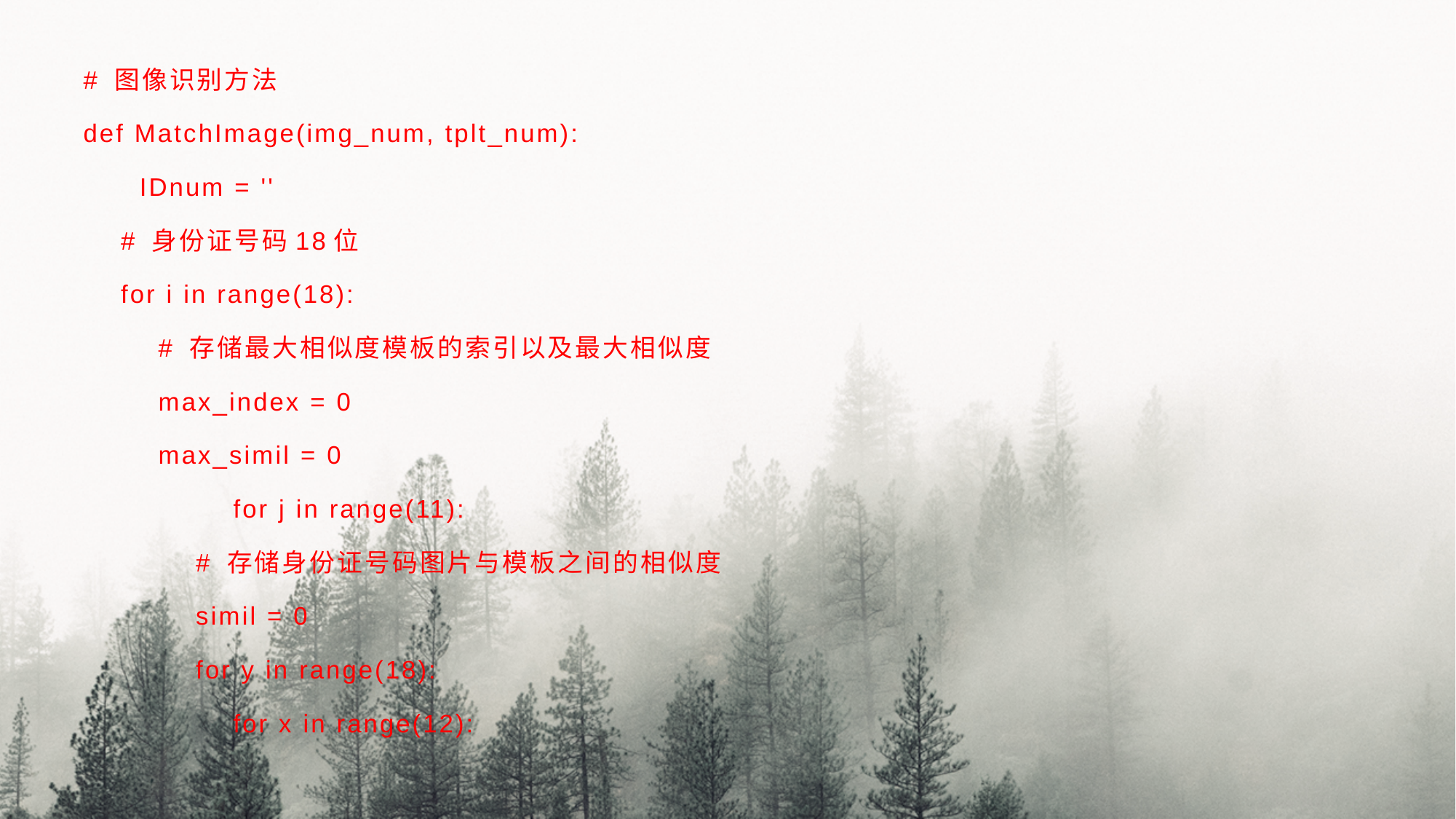

# 图像识别方法
def MatchImage(img_num, tplt_num):
      IDnum = ''
    # 身份证号码18位
    for i in range(18):
        # 存储最大相似度模板的索引以及最大相似度
        max_index = 0
        max_simil = 0
                for j in range(11):
            # 存储身份证号码图片与模板之间的相似度
            simil = 0
            for y in range(18):
                for x in range(12):